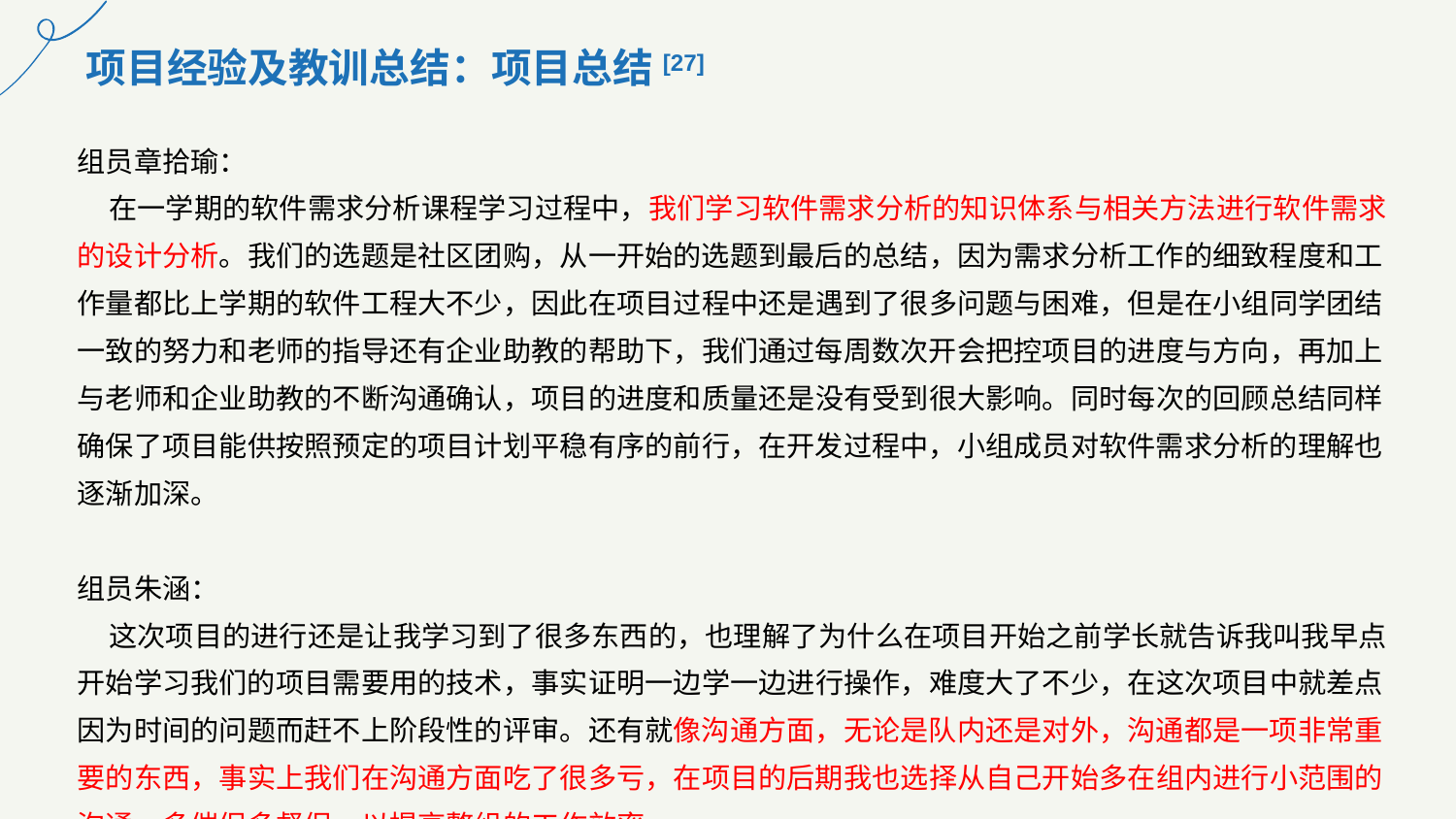

项目经验及教训总结：项目总结[27]
组员章拾瑜：
    在一学期的软件需求分析课程学习过程中，我们学习软件需求分析的知识体系与相关方法进行软件需求的设计分析。我们的选题是社区团购，从一开始的选题到最后的总结，因为需求分析工作的细致程度和工作量都比上学期的软件工程大不少，因此在项目过程中还是遇到了很多问题与困难，但是在小组同学团结一致的努力和老师的指导还有企业助教的帮助下，我们通过每周数次开会把控项目的进度与方向，再加上与老师和企业助教的不断沟通确认，项目的进度和质量还是没有受到很大影响。同时每次的回顾总结同样确保了项目能供按照预定的项目计划平稳有序的前行，在开发过程中，小组成员对软件需求分析的理解也逐渐加深。

组员朱涵：
    这次项目的进行还是让我学习到了很多东西的，也理解了为什么在项目开始之前学长就告诉我叫我早点开始学习我们的项目需要用的技术，事实证明一边学一边进行操作，难度大了不少，在这次项目中就差点因为时间的问题而赶不上阶段性的评审。还有就像沟通方面，无论是队内还是对外，沟通都是一项非常重要的东西，事实上我们在沟通方面吃了很多亏，在项目的后期我也选择从自己开始多在组内进行小范围的沟通，多催促多督促，以提高整组的工作效率。